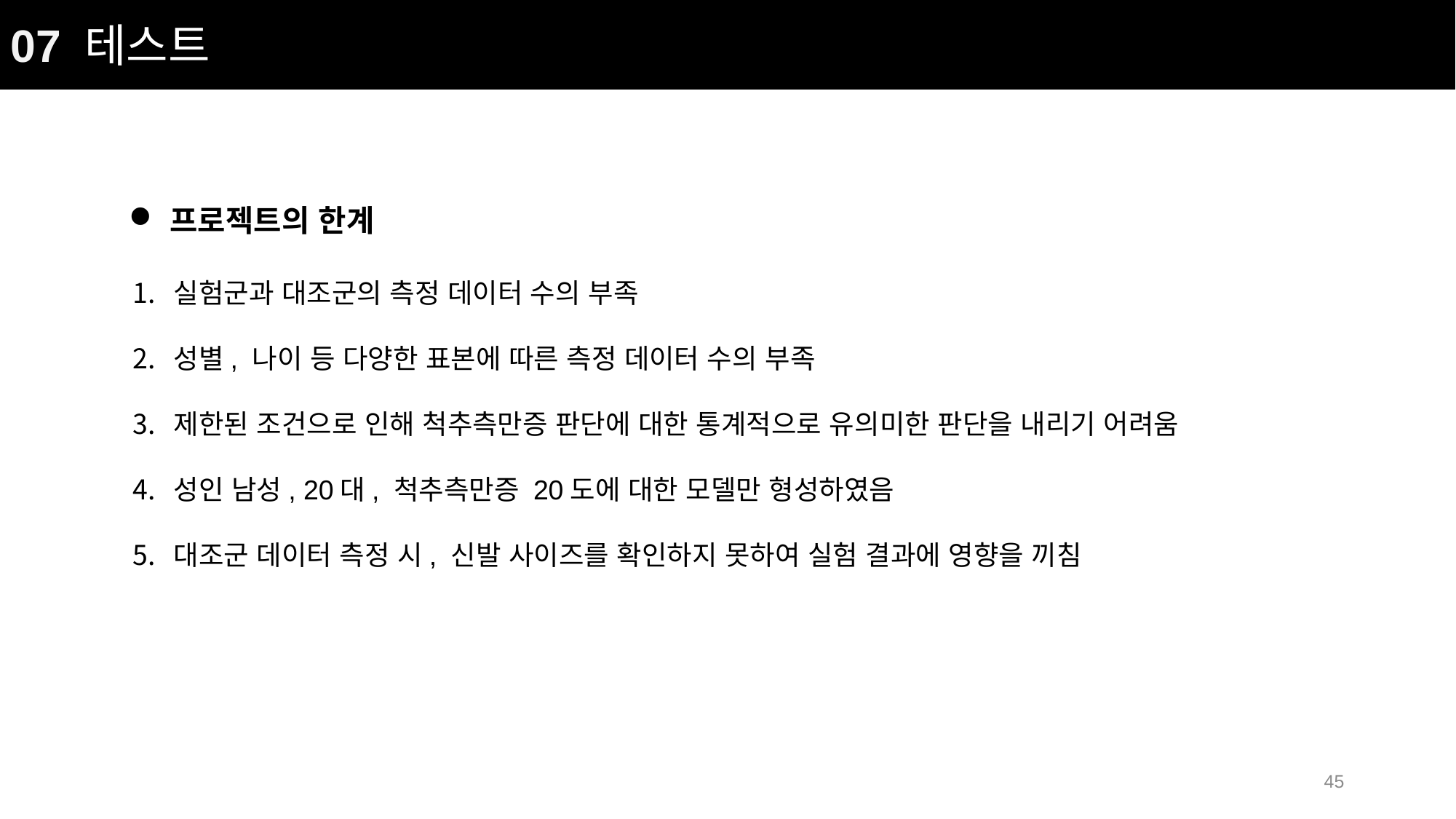

07 테스트
프로젝트의 한계
실험군과 대조군의 측정 데이터 수의 부족

성별, 나이 등 다양한 표본에 따른 측정 데이터 수의 부족

제한된 조건으로 인해 척추측만증 판단에 대한 통계적으로 유의미한 판단을 내리기 어려움

성인 남성, 20대, 척추측만증 20도에 대한 모델만 형성하였음

대조군 데이터 측정 시, 신발 사이즈를 확인하지 못하여 실험 결과에 영향을 끼침
45